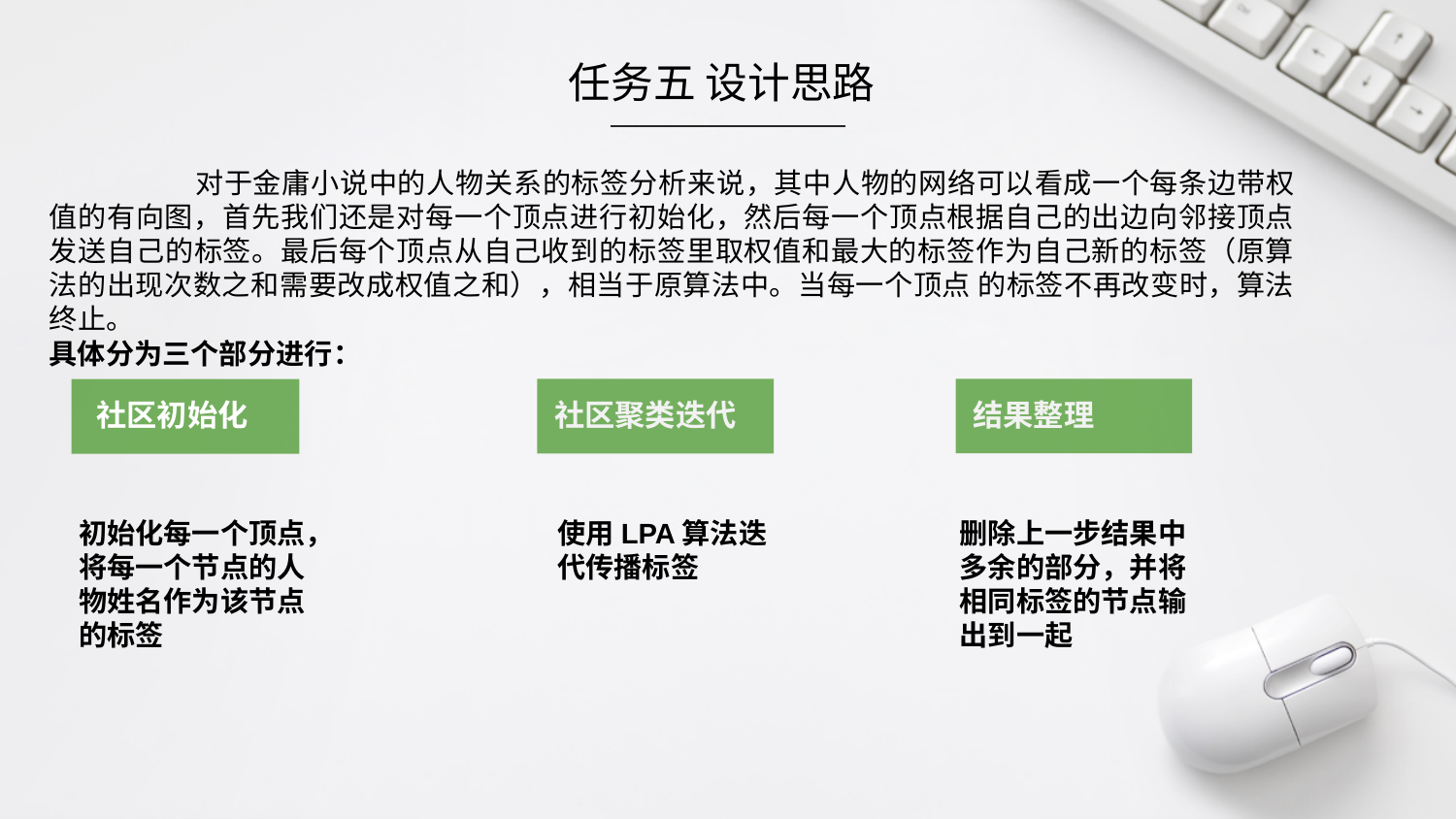

任务五 设计思路
	对于金庸小说中的人物关系的标签分析来说，其中人物的网络可以看成一个每条边带权值的有向图，首先我们还是对每一个顶点进行初始化，然后每一个顶点根据自己的出边向邻接顶点发送自己的标签。最后每个顶点从自己收到的标签里取权值和最大的标签作为自己新的标签（原算法的出现次数之和需要改成权值之和），相当于原算法中。当每一个顶点 的标签不再改变时，算法终止。

具体分为三个部分进行：

社区初始化
结果整理
社区聚类迭代
删除上一步结果中多余的部分，并将相同标签的节点输出到一起
使用LPA算法迭代传播标签
初始化每一个顶点，将每一个节点的人物姓名作为该节点的标签